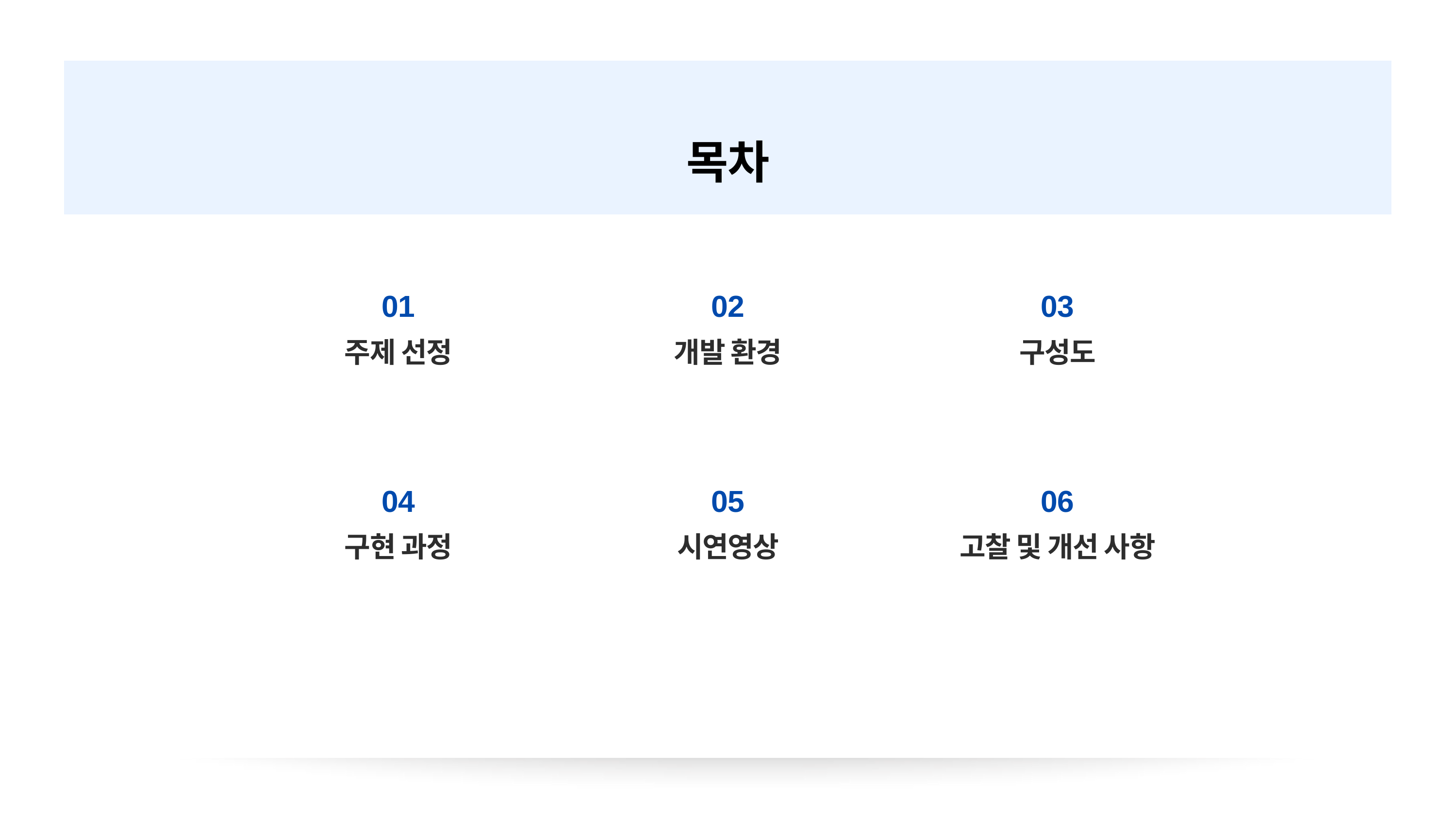

목차
01
02
03
주제 선정
개발 환경
구성도
04
05
06
구현 과정
시연영상
고찰 및 개선 사항